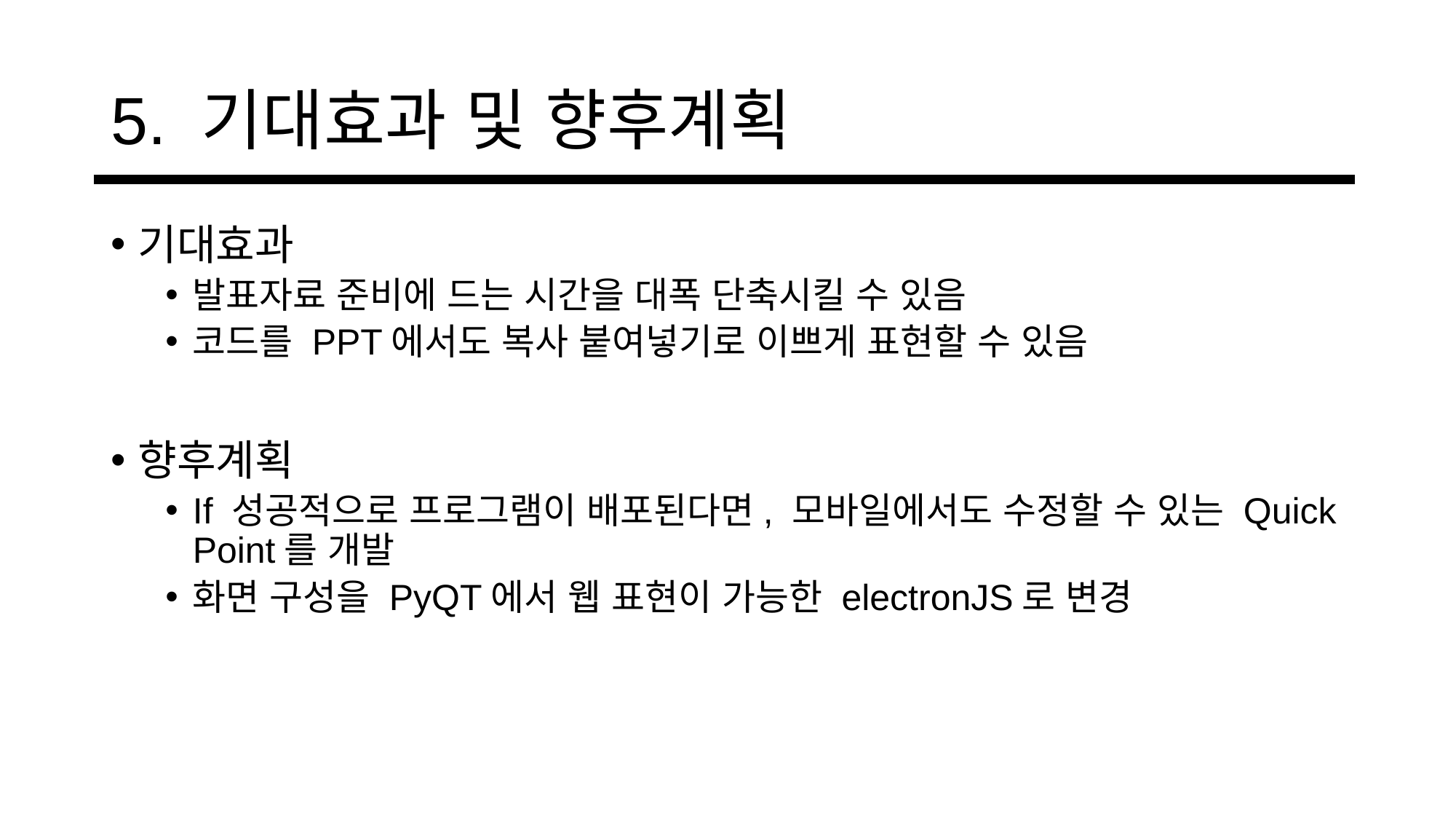

# 5. 기대효과 및 향후계획
기대효과
발표자료 준비에 드는 시간을 대폭 단축시킬 수 있음
코드를 PPT에서도 복사 붙여넣기로 이쁘게 표현할 수 있음

향후계획
If 성공적으로 프로그램이 배포된다면, 모바일에서도 수정할 수 있는 Quick Point를 개발
화면 구성을 PyQT에서 웹 표현이 가능한 electronJS로 변경